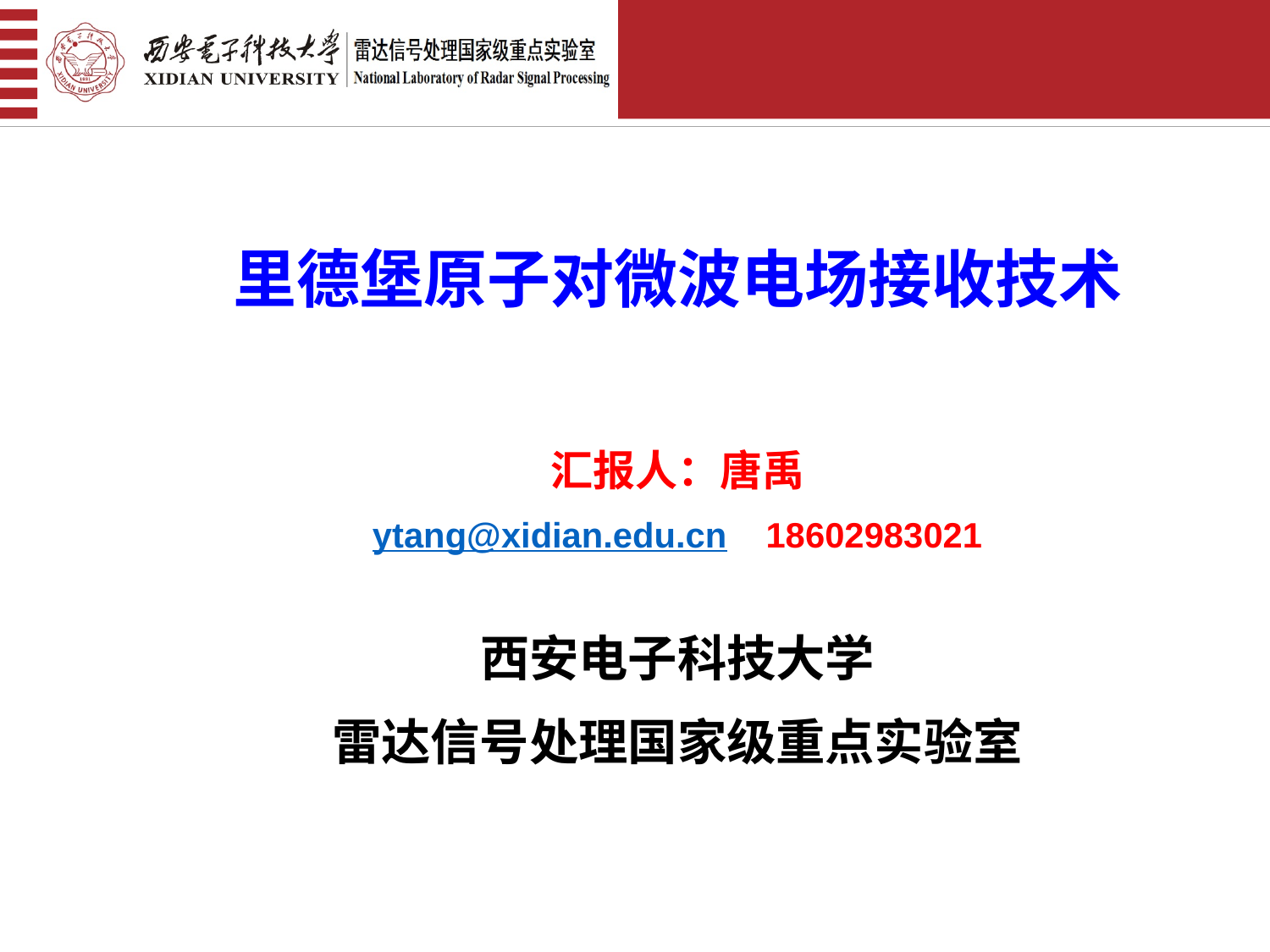

里德堡原子对微波电场接收技术

汇报人：唐禹
ytang@xidian.edu.cn    18602983021

西安电子科技大学
雷达信号处理国家级重点实验室